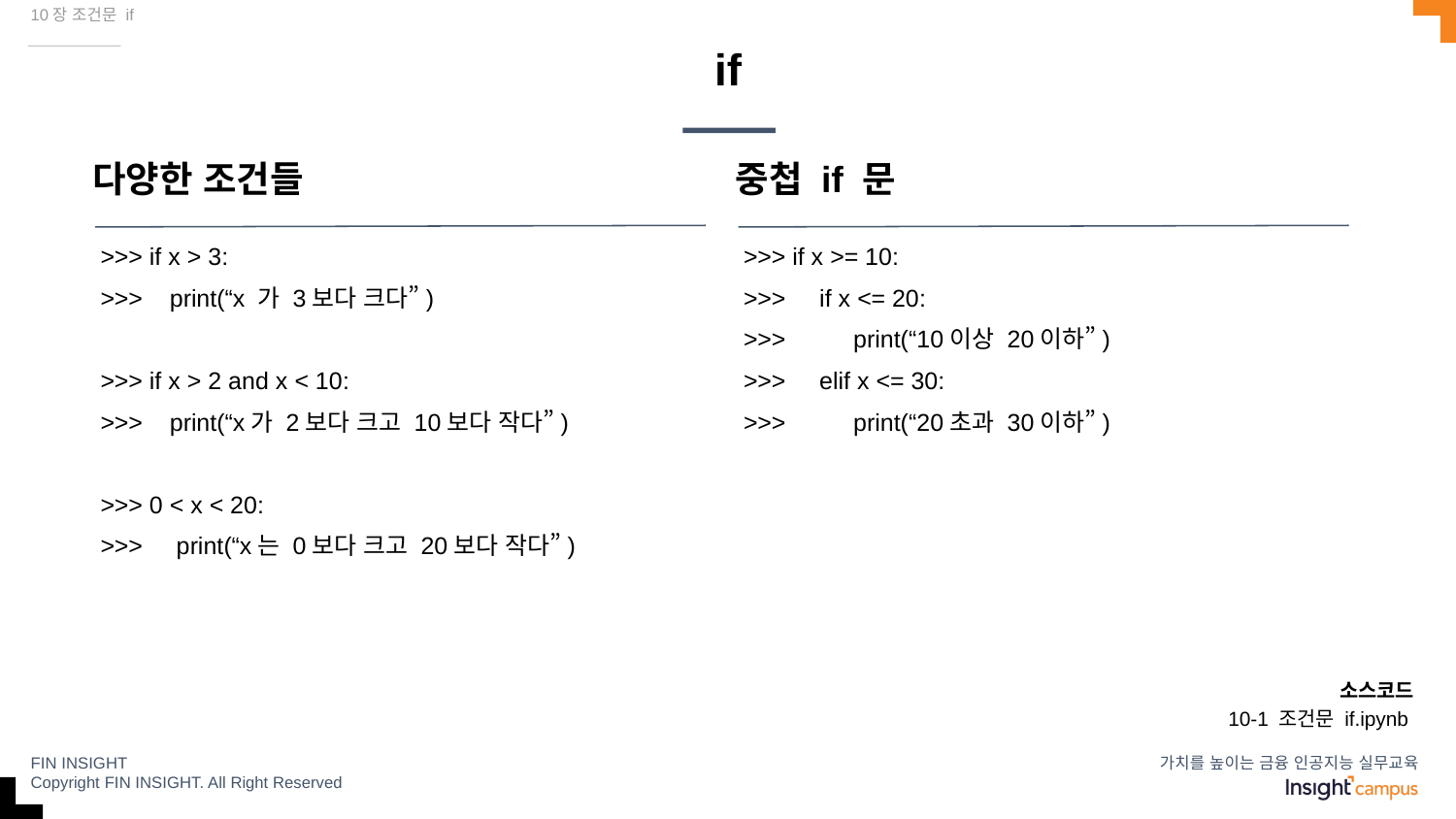

10장 조건문 if
# if
다양한 조건들
중첩 if 문
>>> if x > 3:
>>>    print(“x 가 3보다 크다”)

>>> if x > 2 and x < 10:
>>>    print(“x가 2보다 크고 10보다 작다”)

>>> 0 < x < 20:
>>>     print(“x는 0보다 크고 20보다 작다”)
>>> if x >= 10:
>>>     if x <= 20:
>>>          print(“10이상 20이하”)
>>>     elif x <= 30:
>>>          print(“20초과 30이하”)

소스코드
10-1 조건문 if.ipynb